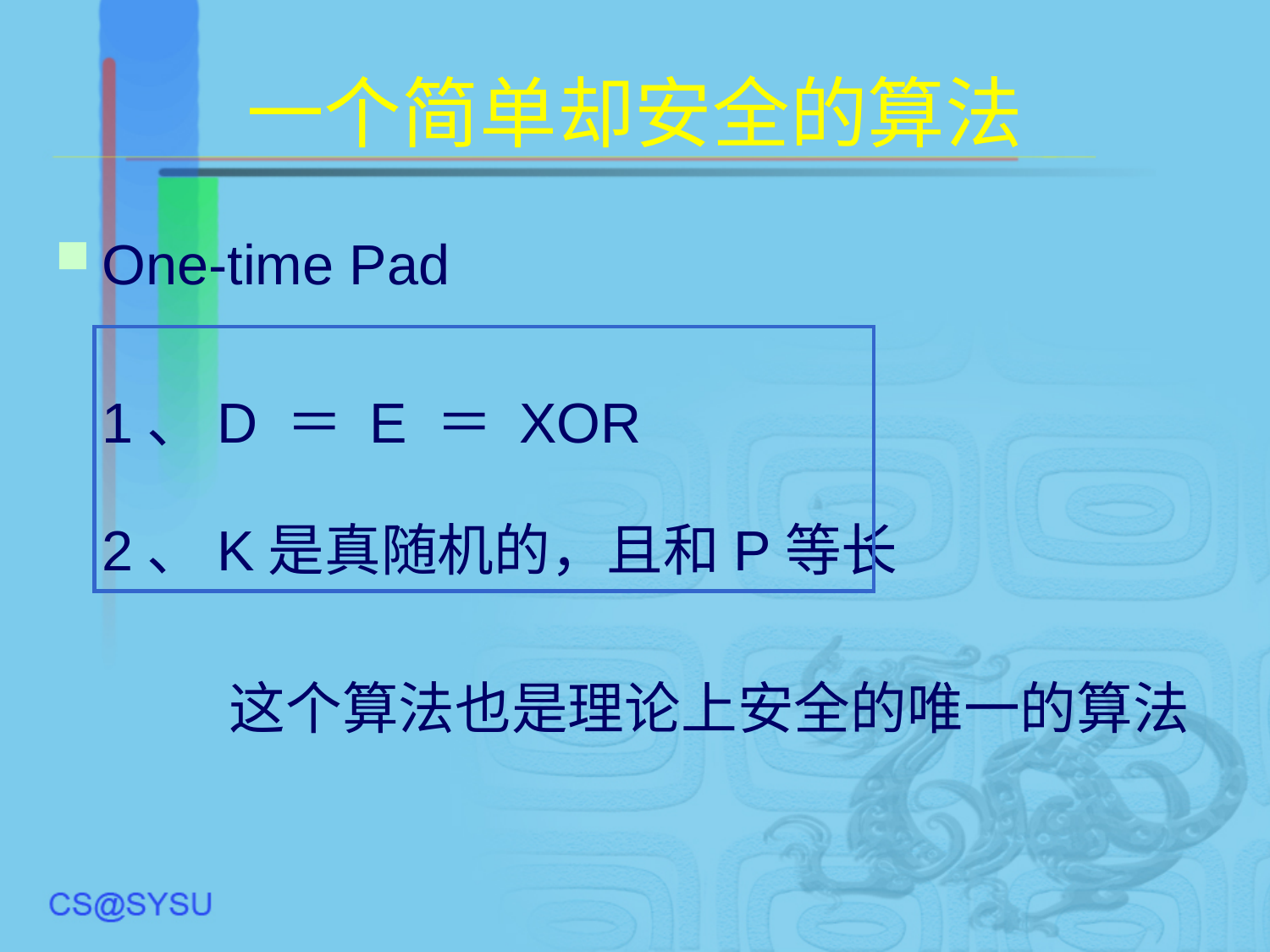

# 一个简单却安全的算法
One-time Pad

	1、D ＝ E ＝ XOR

	2、K是真随机的，且和P等长

		这个算法也是理论上安全的唯一的算法